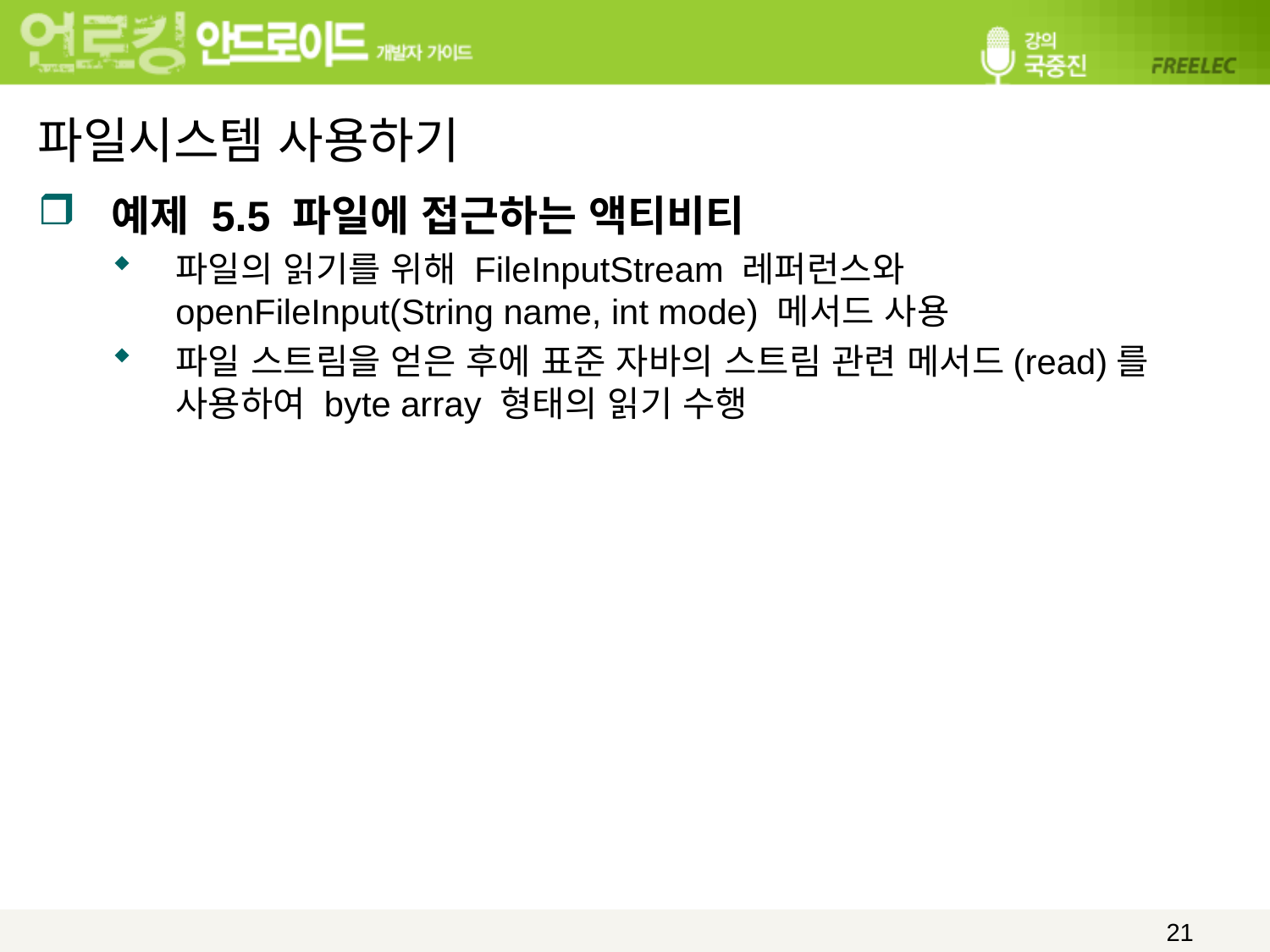

# 파일시스템 사용하기
예제 5.5 파일에 접근하는 액티비티
파일의 읽기를 위해 FileInputStream 레퍼런스와 openFileInput(String name, int mode) 메서드 사용
파일 스트림을 얻은 후에 표준 자바의 스트림 관련 메서드(read)를 사용하여 byte array 형태의 읽기 수행
21